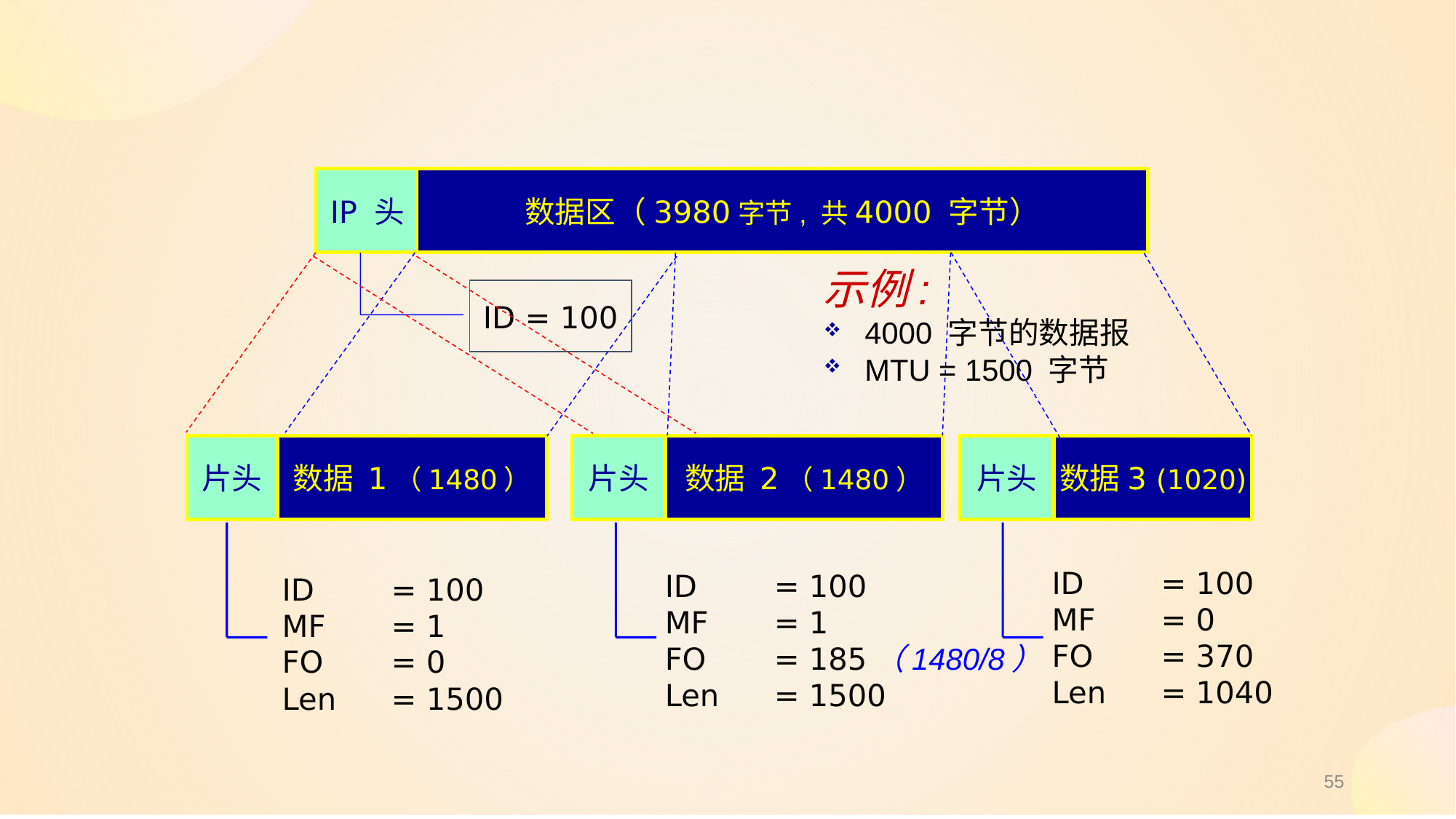

IP 头
数据区（3980字节, 共4000 字节）

ID = 100

示例:
4000 字节的数据报
MTU = 1500 字节

片头
数据 1（1480）
片头
数据 2（1480）
片头
数据3 (1020)

ID 	= 100
MF	= 0
FO 	= 370
Len	= 1040
ID 	= 100
MF	= 1
FO 	= 185（1480/8）
Len	= 1500
ID 	= 100
MF 	= 1
FO 	= 0
Len	= 1500

55